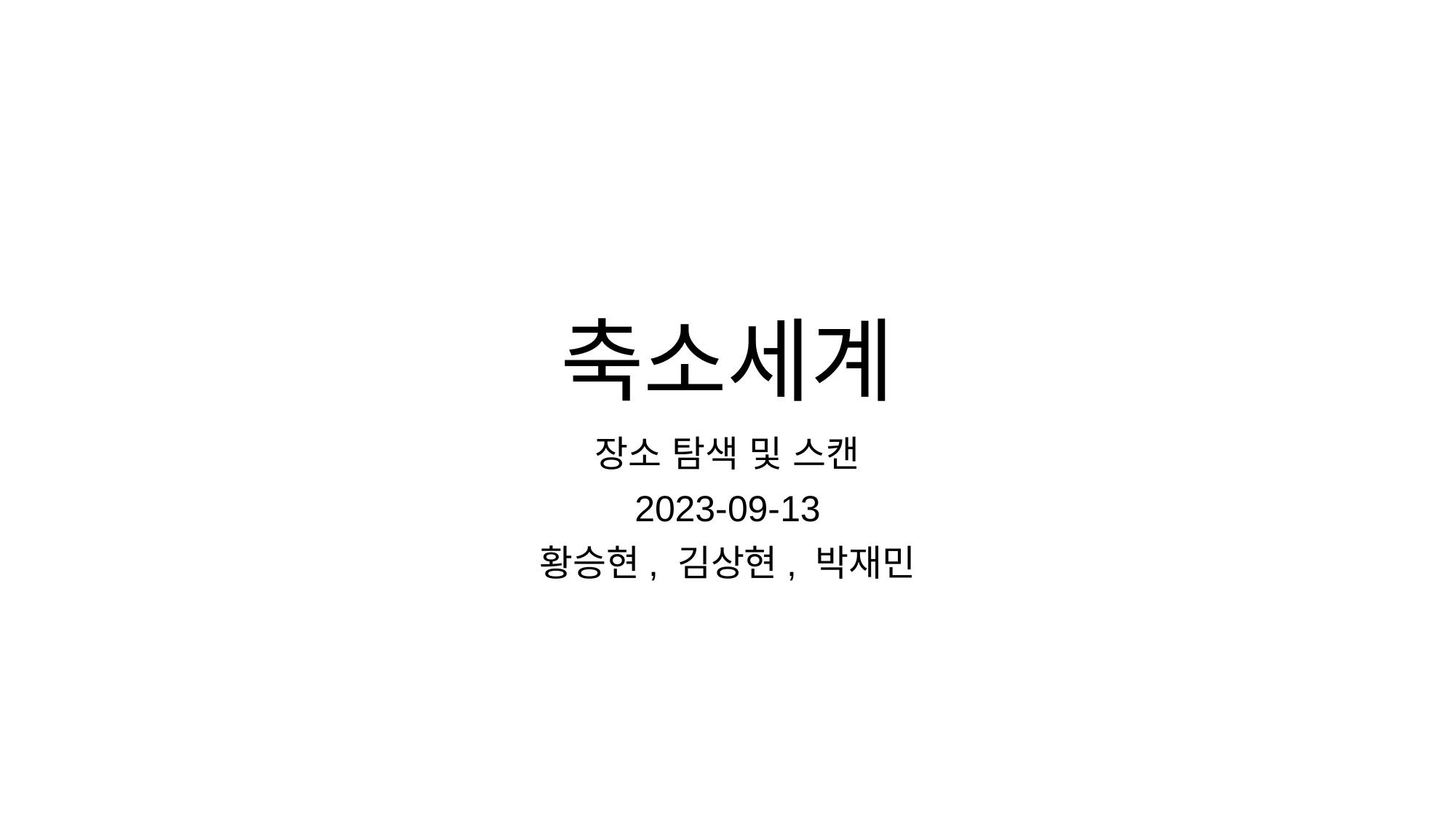

# 축소세계
장소 탐색 및 스캔
2023-09-13
황승현, 김상현, 박재민